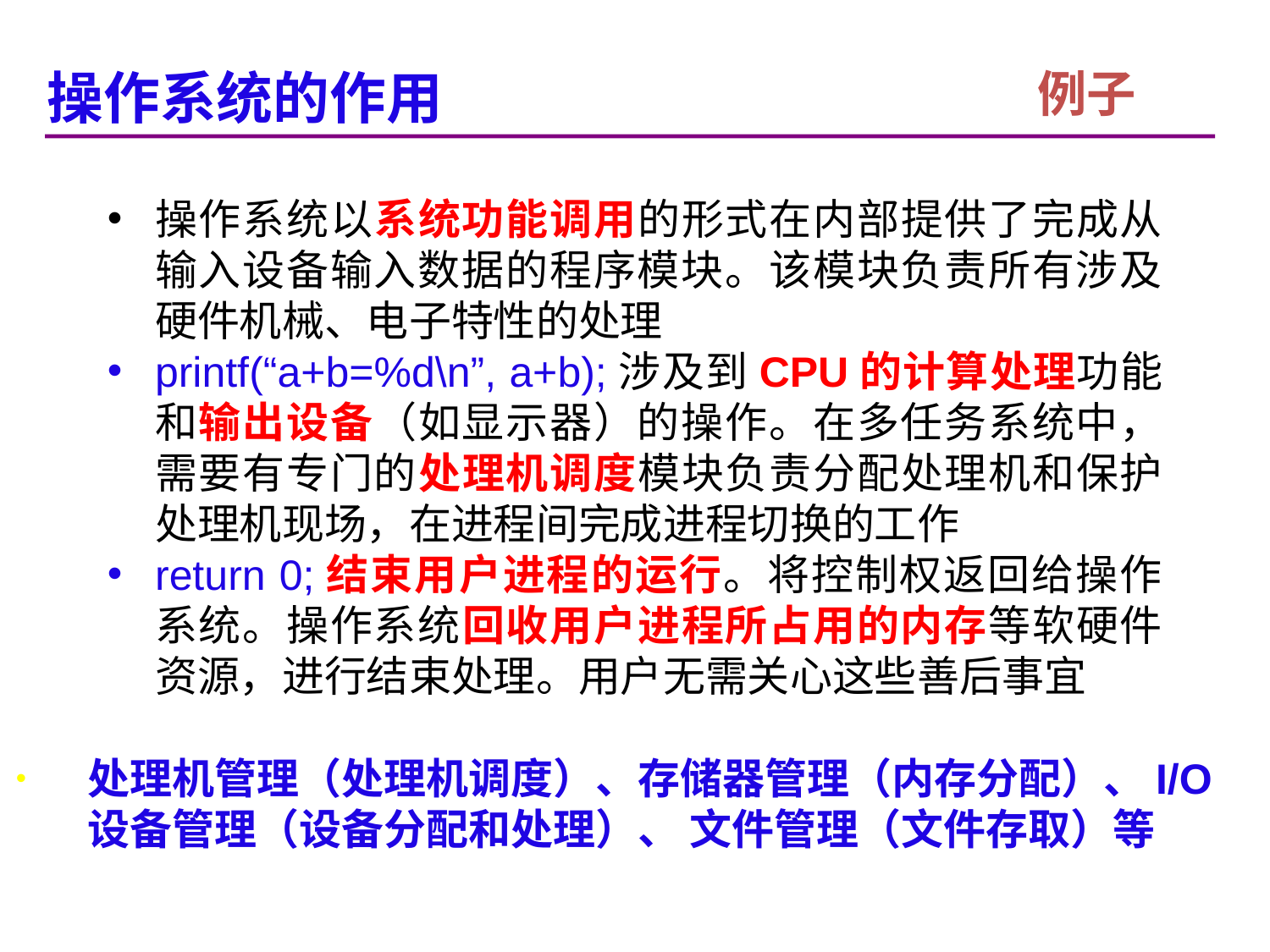

操作系统的作用
例子

操作系统以系统功能调用的形式在内部提供了完成从输入设备输入数据的程序模块。该模块负责所有涉及硬件机械、电子特性的处理
printf(“a+b=%d\n”, a+b);涉及到CPU的计算处理功能和输出设备（如显示器）的操作。在多任务系统中，需要有专门的处理机调度模块负责分配处理机和保护处理机现场，在进程间完成进程切换的工作
return 0;结束用户进程的运行。将控制权返回给操作系统。操作系统回收用户进程所占用的内存等软硬件资源，进行结束处理。用户无需关心这些善后事宜
处理机管理（处理机调度）、存储器管理（内存分配）、I/O设备管理（设备分配和处理）、 文件管理（文件存取）等
10